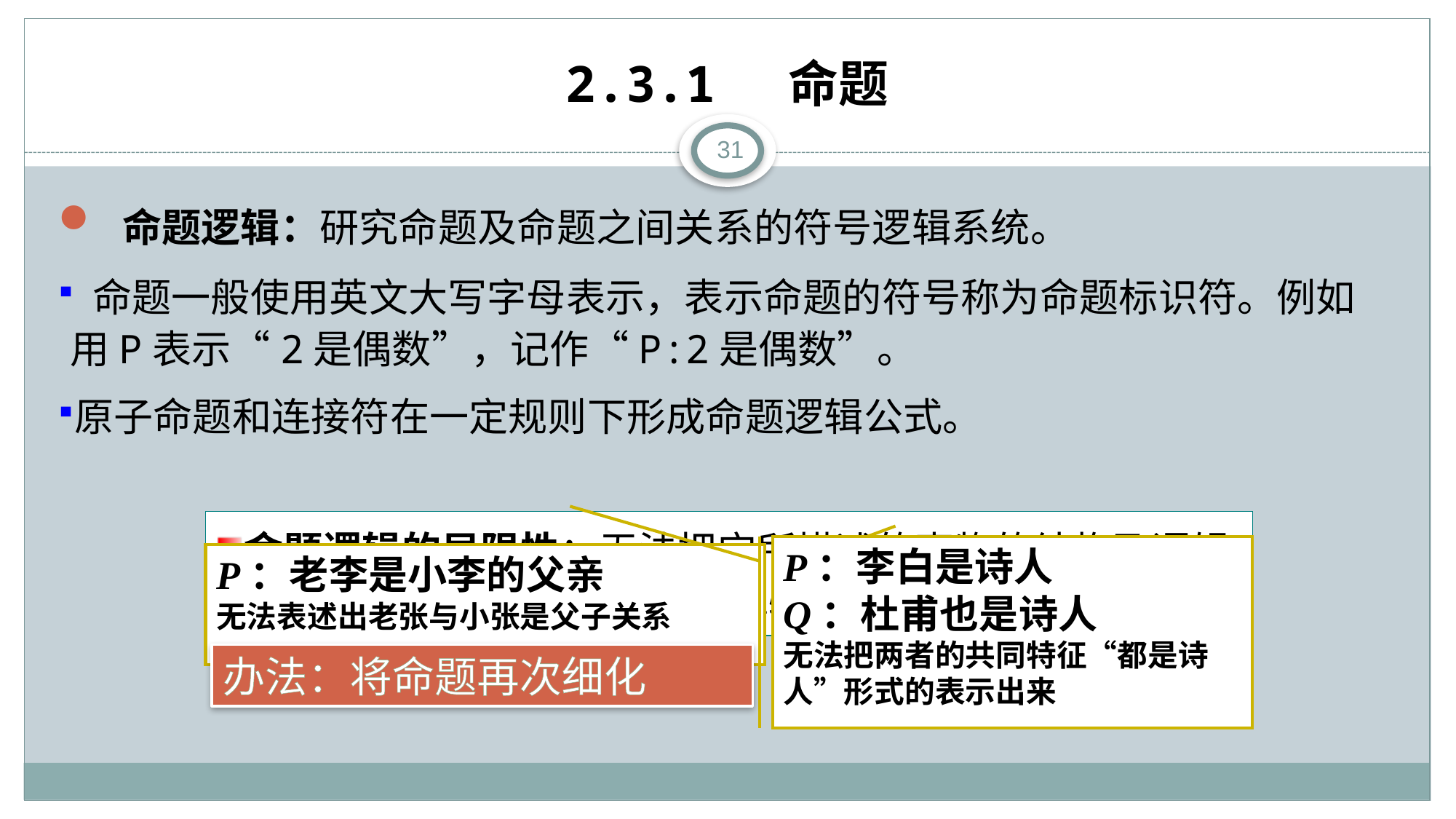

# 2.3.1  命题
31
 命题逻辑：研究命题及命题之间关系的符号逻辑系统。
 命题一般使用英文大写字母表示，表示命题的符号称为命题标识符。例如用P表示“2是偶数”，记作“P:2是偶数”。
原子命题和连接符在一定规则下形成命题逻辑公式。
命题逻辑的局限性：无法把它所描述的事物的结构及逻辑特征反映出来，也不能把不同事物间的共同特征表述出来。
P：李白是诗人
Q：杜甫也是诗人
无法把两者的共同特征“都是诗人”形式的表示出来

P：老李是小李的父亲
无法表述出老张与小张是父子关系
办法：将命题再次细化